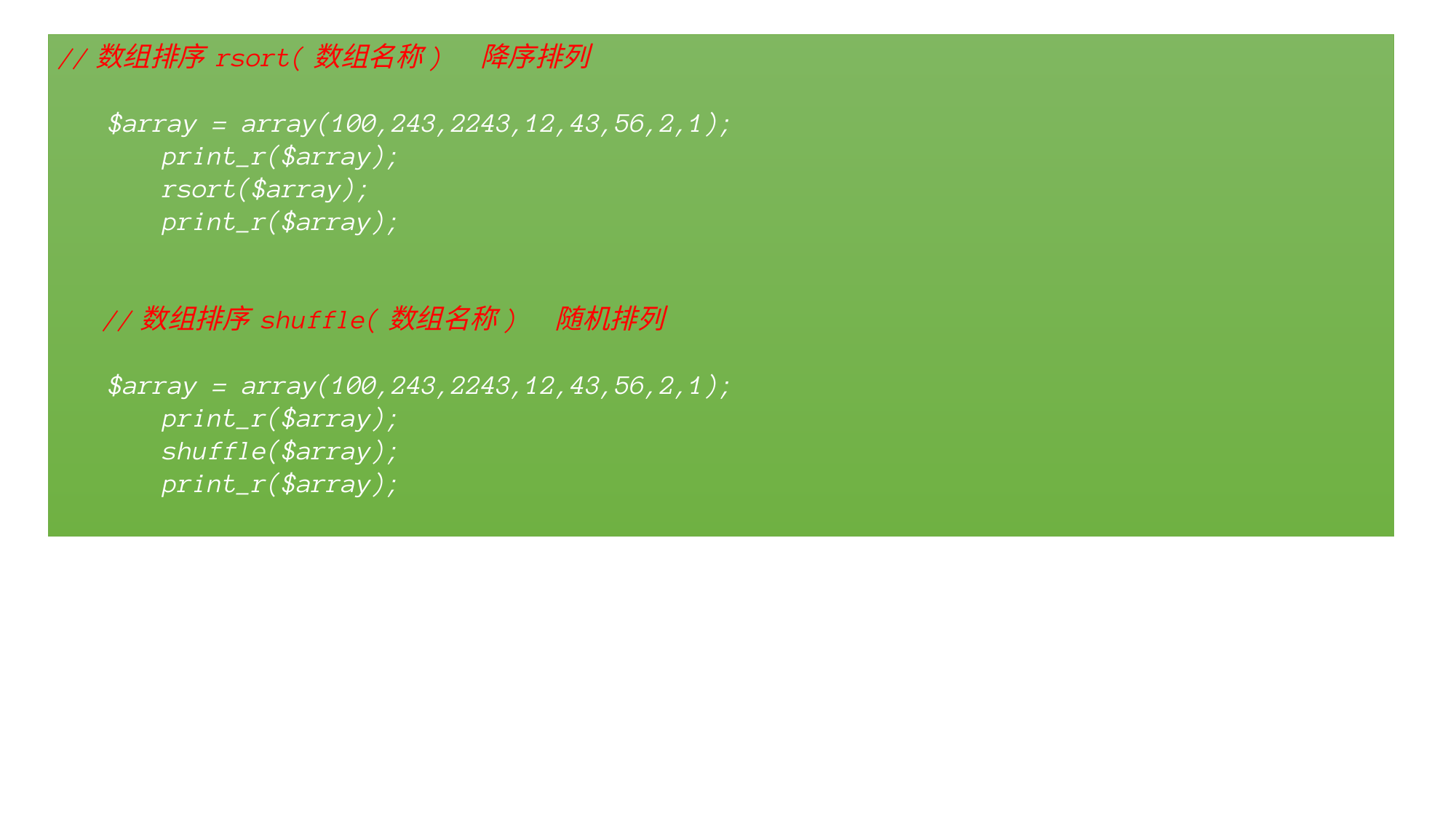

//数组排序 rsort(数组名称)  降序排列
       $array = array(100,243,2243,12,43,56,2,1);
       print_r($array);
       rsort($array);
       print_r($array);
   //数组排序 shuffle(数组名称)  随机排列
       $array = array(100,243,2243,12,43,56,2,1);
       print_r($array);
       shuffle($array);
       print_r($array);